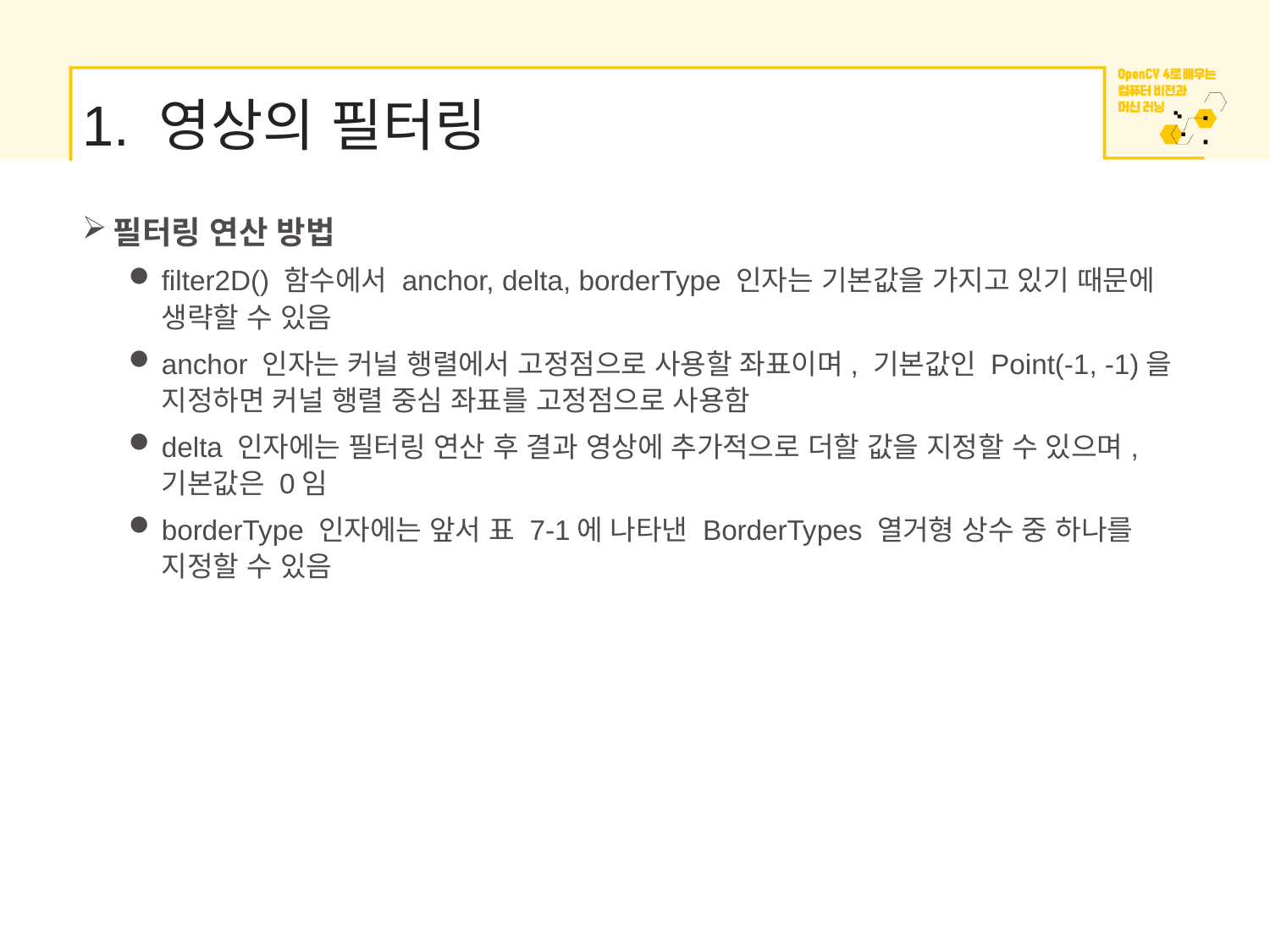

# 1. 영상의 필터링
필터링 연산 방법
filter2D() 함수에서 anchor, delta, borderType 인자는 기본값을 가지고 있기 때문에 생략할 수 있음
anchor 인자는 커널 행렬에서 고정점으로 사용할 좌표이며, 기본값인 Point(-1, -1)을 지정하면 커널 행렬 중심 좌표를 고정점으로 사용함
delta 인자에는 필터링 연산 후 결과 영상에 추가적으로 더할 값을 지정할 수 있으며, 기본값은 0임
borderType 인자에는 앞서 표 7-1에 나타낸 BorderTypes 열거형 상수 중 하나를 지정할 수 있음